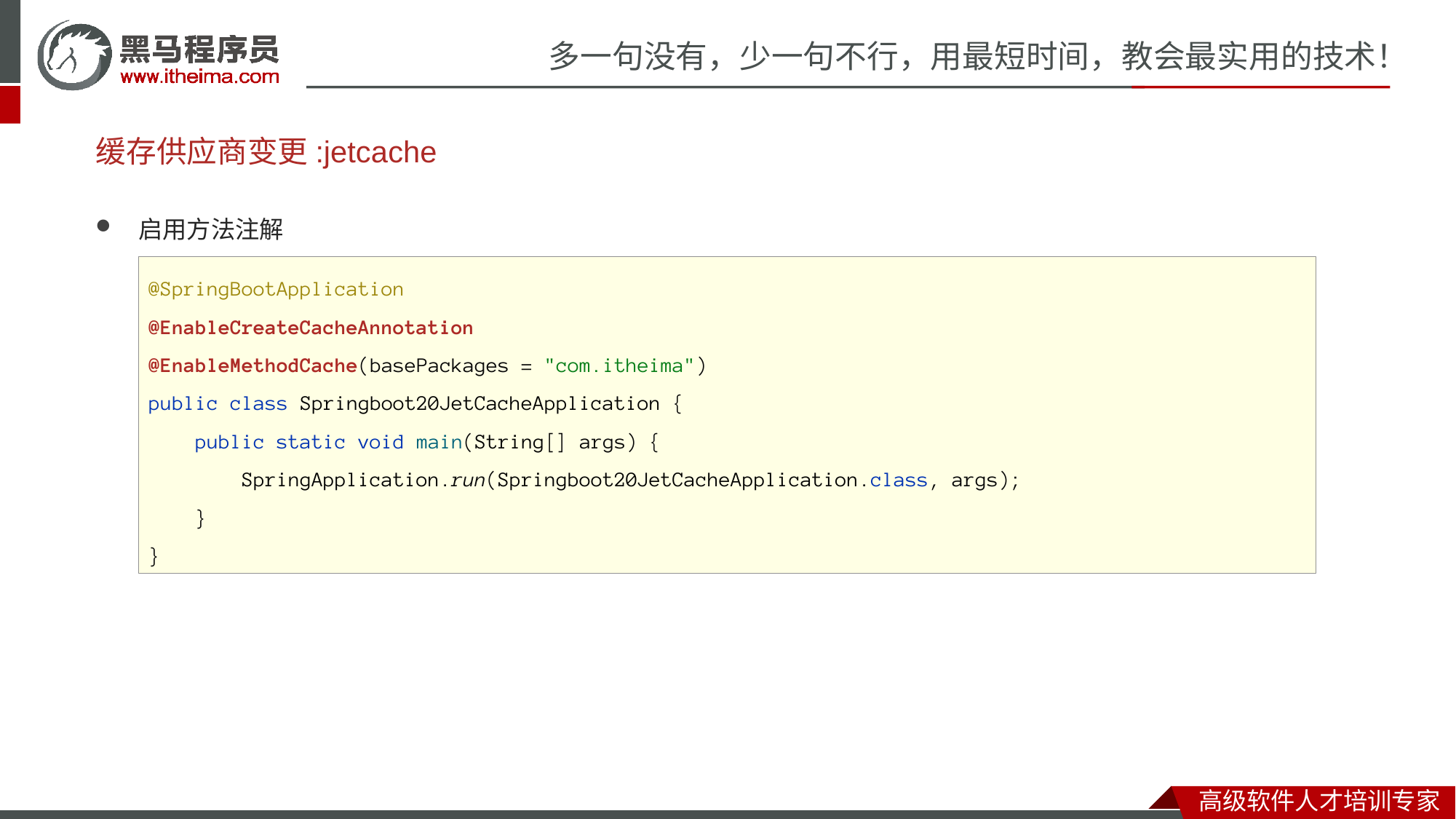

# 缓存供应商变更:jetcache
启用方法注解
@SpringBootApplication
@EnableCreateCacheAnnotation
@EnableMethodCache(basePackages = "com.itheima")
public class Springboot20JetCacheApplication {
    public static void main(String[] args) {
        SpringApplication.run(Springboot20JetCacheApplication.class, args);
    }
}